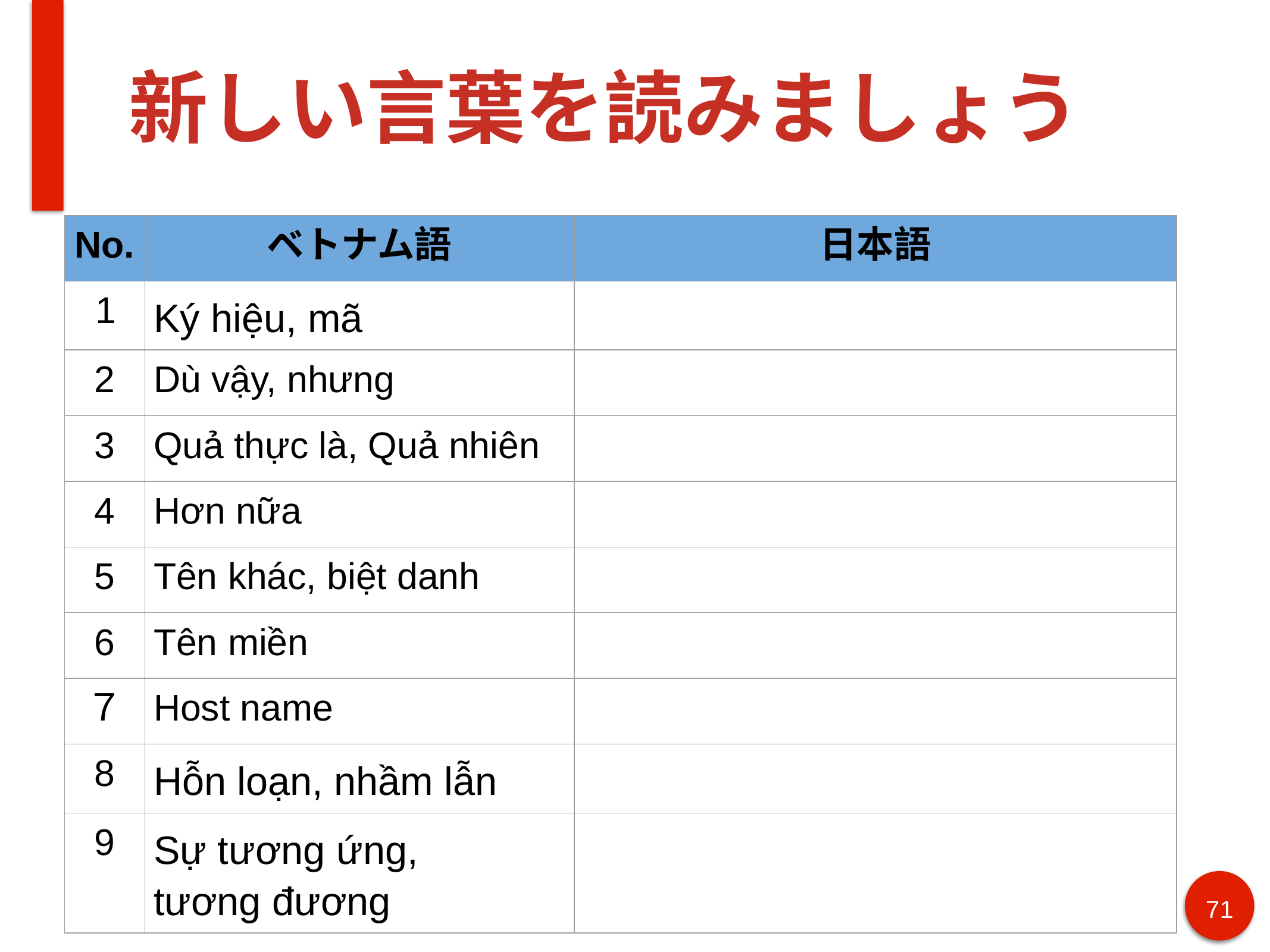

# 新しい言葉を読みましょう
| No. | ベトナム語 | 日本語 |
| --- | --- | --- |
| 1 | Ký hiệu, mã |  |
| 2 | Dù vậy, nhưng |  |
| 3 | Quả thực là, Quả nhiên |  |
| 4 | Hơn nữa |  |
| 5 | Tên khác, biệt danh |  |
| 6 | Tên miền |  |
| ７ | Host name |  |
| 8 | Hỗn loạn, nhầm lẫn |  |
| 9 | Sự tương ứng, tương đương |  |
71